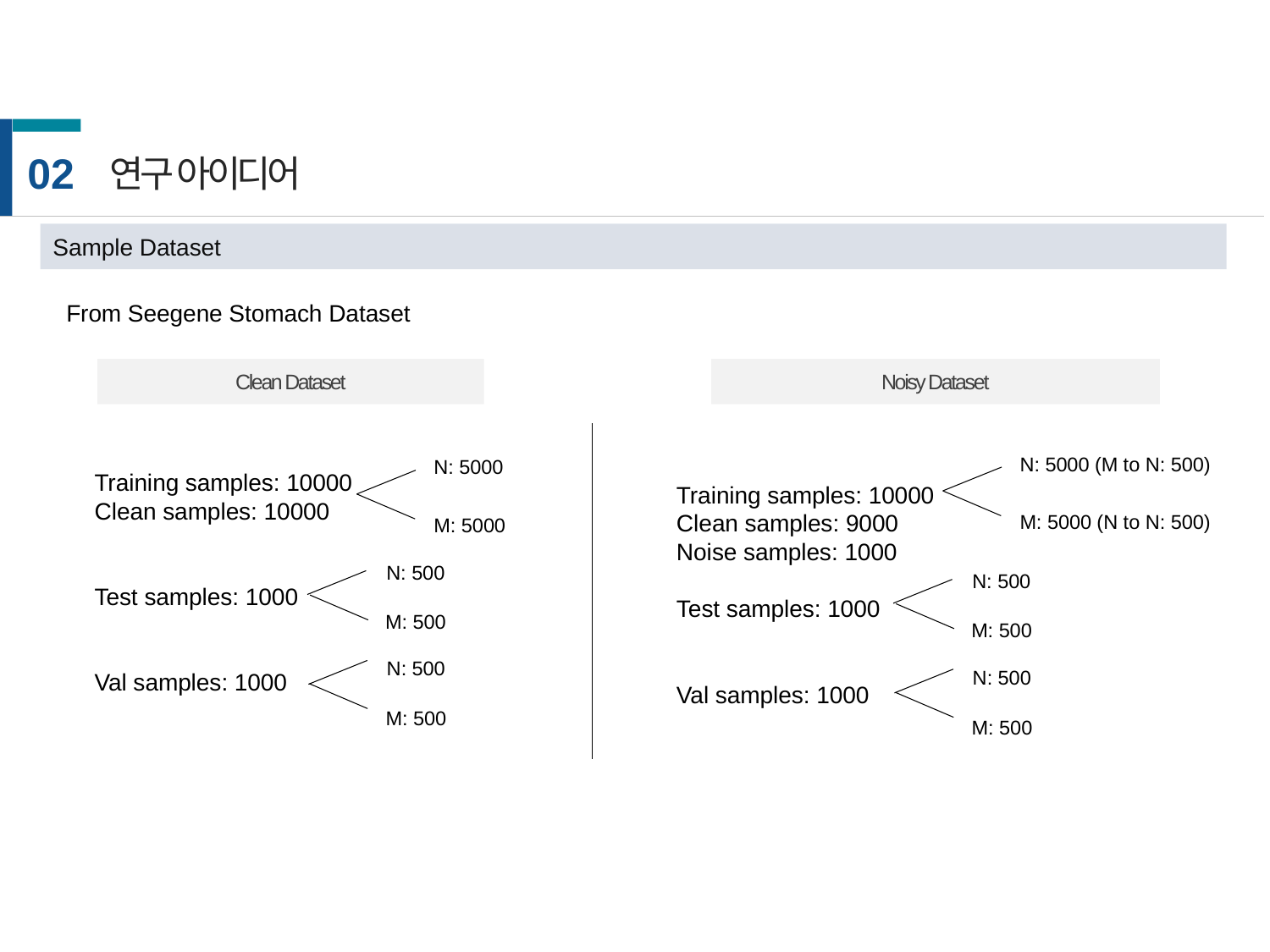

02

연구 아이디어

Sample Dataset
From Seegene Stomach Dataset
Clean Dataset
Noisy Dataset
N: 5000 (M to N: 500)
N: 5000
Training samples: 10000
Clean samples: 10000

Test samples: 1000

Val samples: 1000
M: 5000
N: 500
M: 500
N: 500
M: 500
Training samples: 10000
Clean samples: 9000
Noise samples: 1000

Test samples: 1000

Val samples: 1000
M: 5000 (N to N: 500)
N: 500
M: 500
N: 500
M: 500